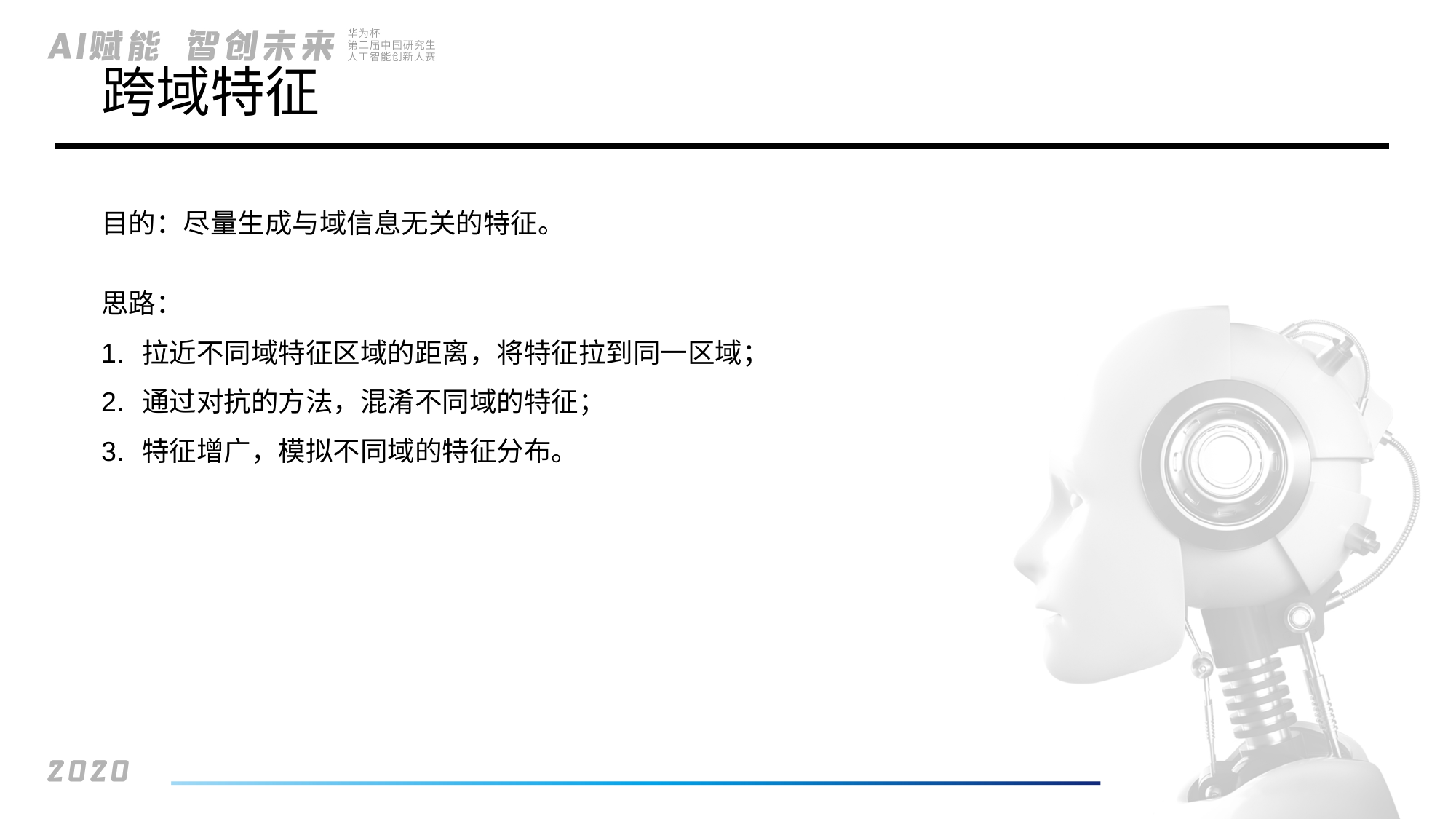

# 跨域特征
目的：尽量生成与域信息无关的特征。
思路：
拉近不同域特征区域的距离，将特征拉到同一区域；
通过对抗的方法，混淆不同域的特征；
特征增广，模拟不同域的特征分布。